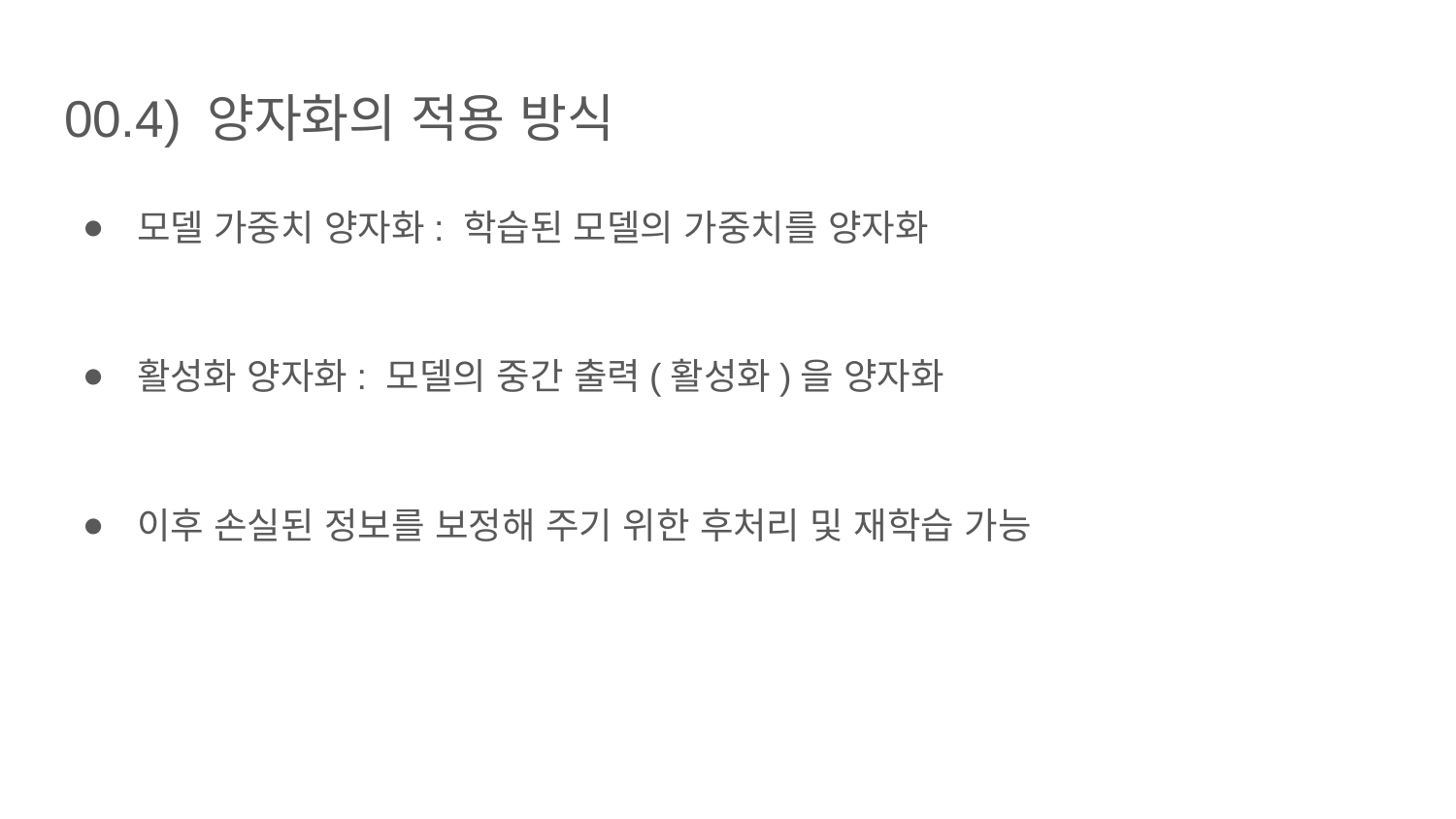

# 00.4) 양자화의 적용 방식

모델 가중치 양자화: 학습된 모델의 가중치를 양자화

활성화 양자화: 모델의 중간 출력(활성화)을 양자화

이후 손실된 정보를 보정해 주기 위한 후처리 및 재학습 가능